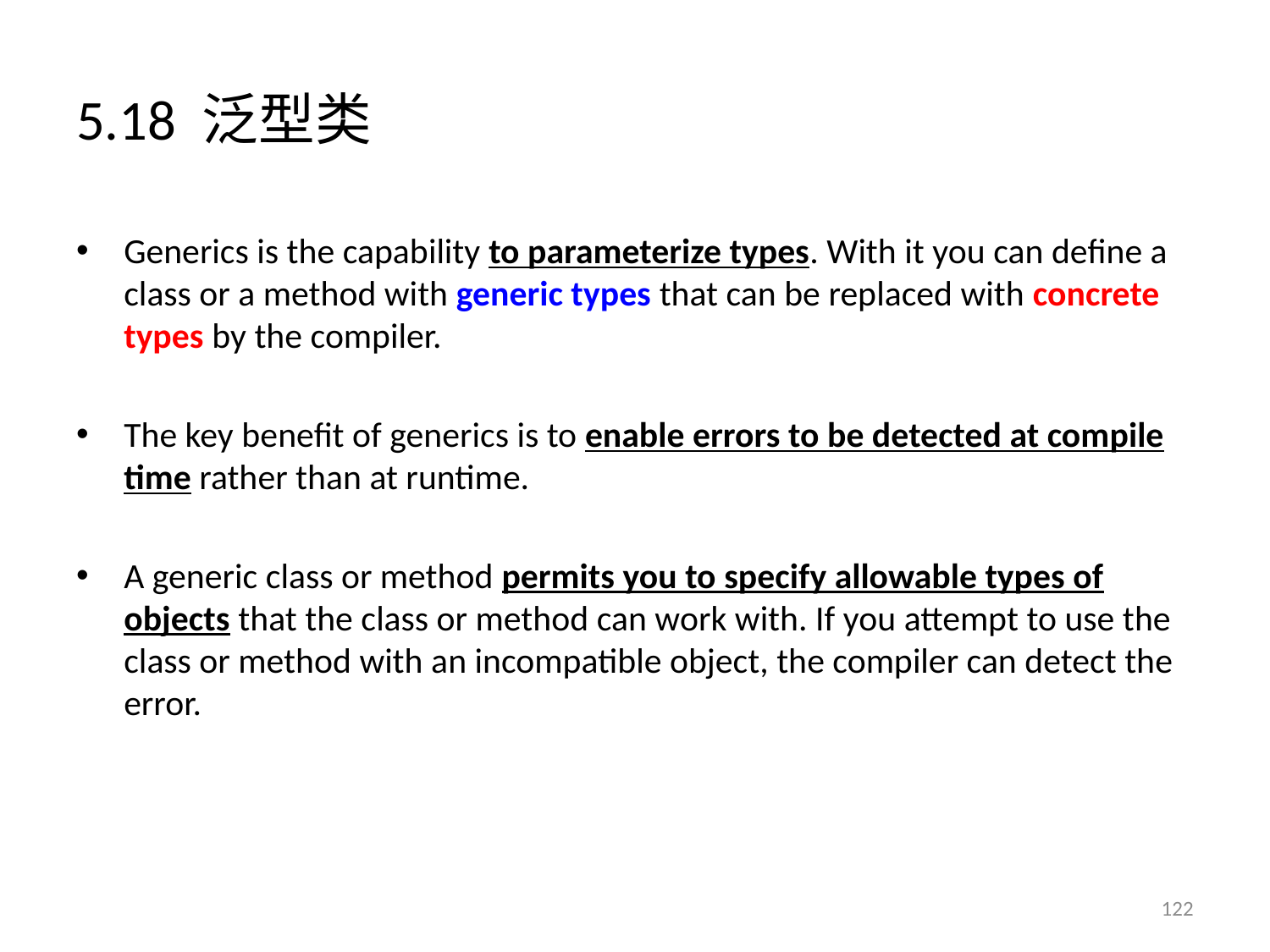

# 5.18 泛型类
Generics is the capability to parameterize types. With it you can define a class or a method with generic types that can be replaced with concrete types by the compiler.

The key benefit of generics is to enable errors to be detected at compile time rather than at runtime.

A generic class or method permits you to specify allowable types of objects that the class or method can work with. If you attempt to use the class or method with an incompatible object, the compiler can detect the error.
122